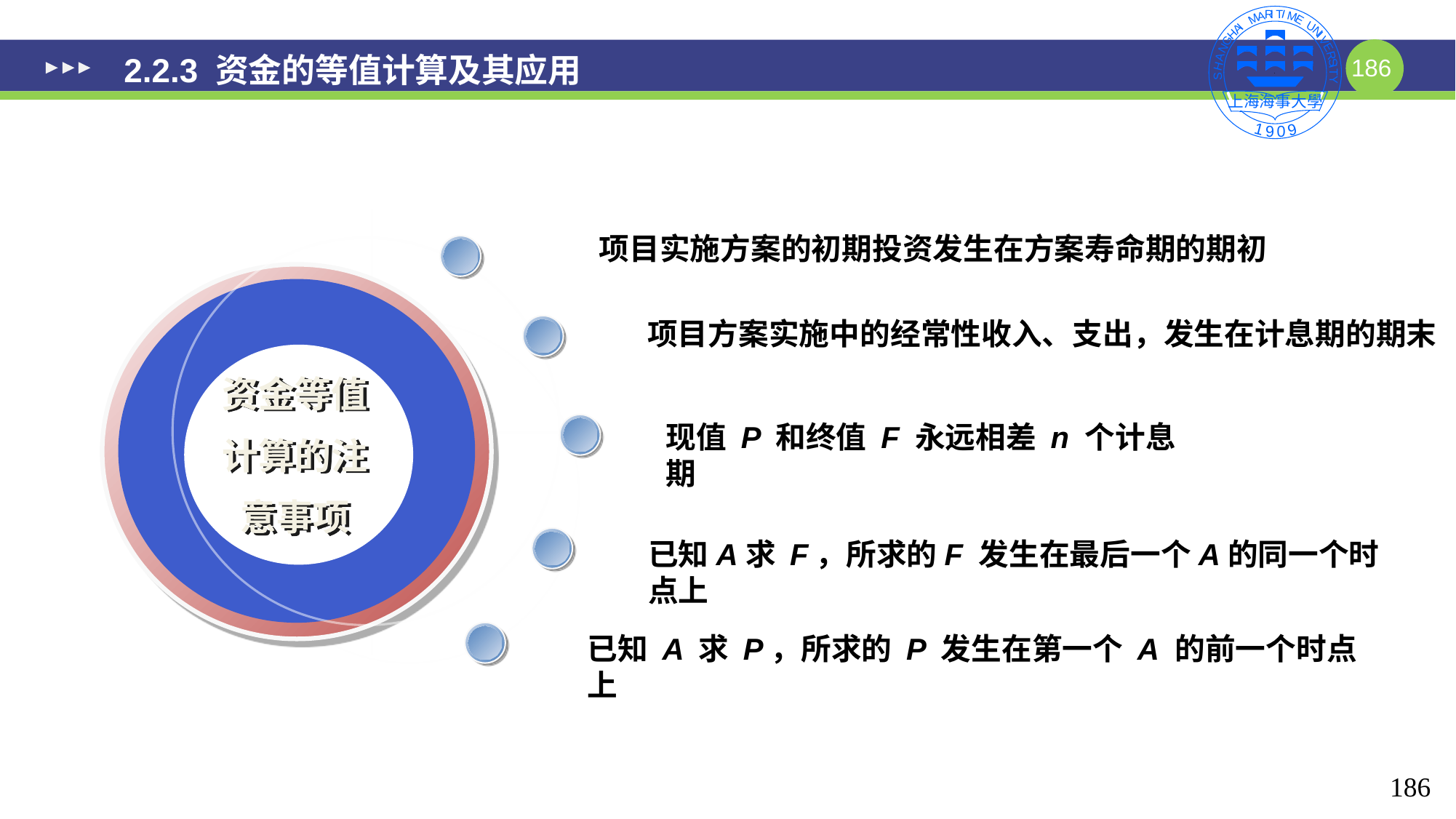

# 2.2.3 资金的等值计算及其应用

项目实施方案的初期投资发生在方案寿命期的期初

项目方案实施中的经常性收入、支出，发生在计息期的期末

资金等值
计算的注
意事项
现值 P 和终值 F 永远相差 n 个计息期

已知A求 F，所求的F 发生在最后一个A的同一个时点上

已知 A 求 P，所求的 P 发生在第一个 A 的前一个时点上
186
186